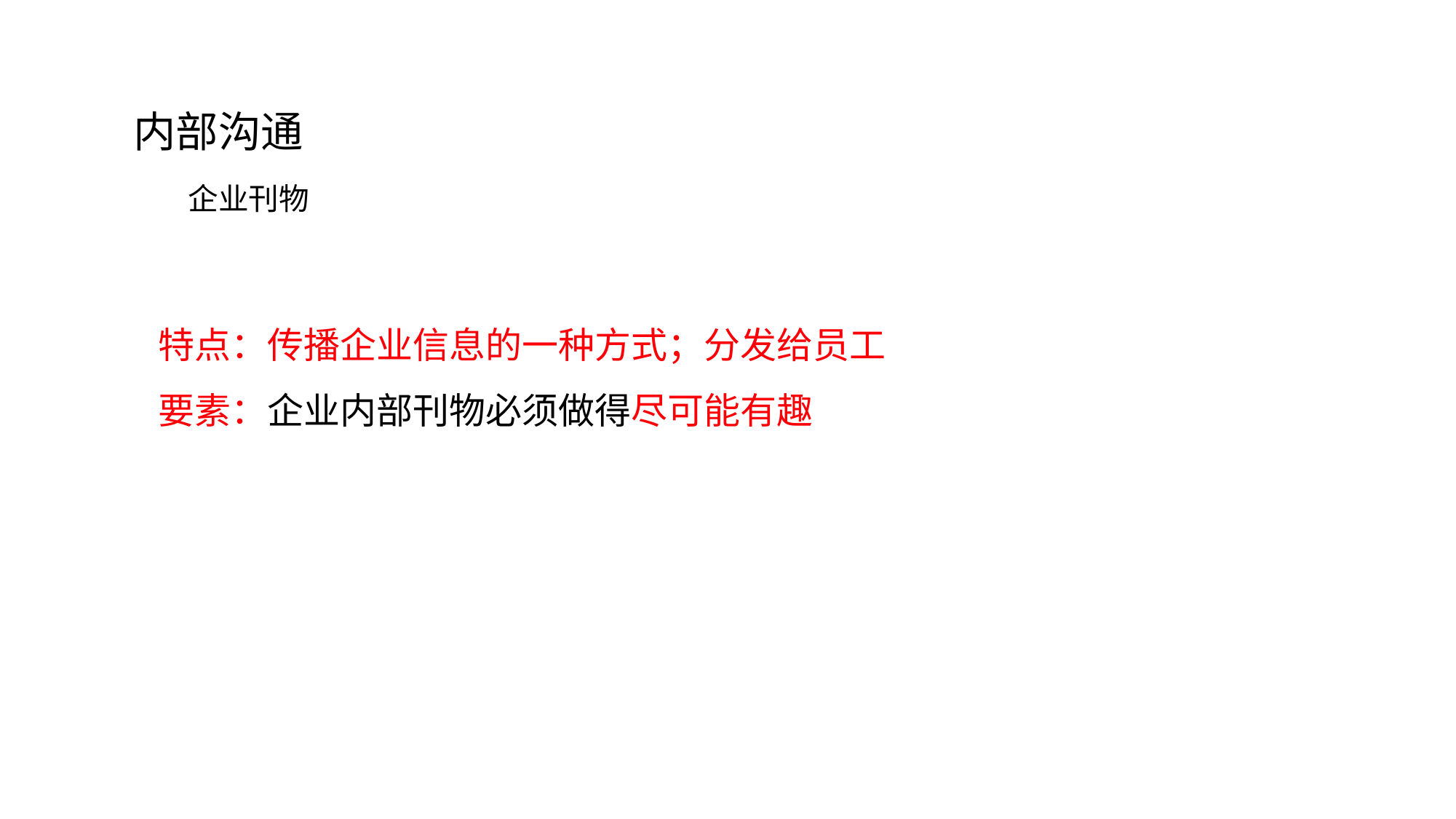

内部沟通
企业刊物
特点：传播企业信息的一种方式；分发给员工
要素：企业内部刊物必须做得尽可能有趣